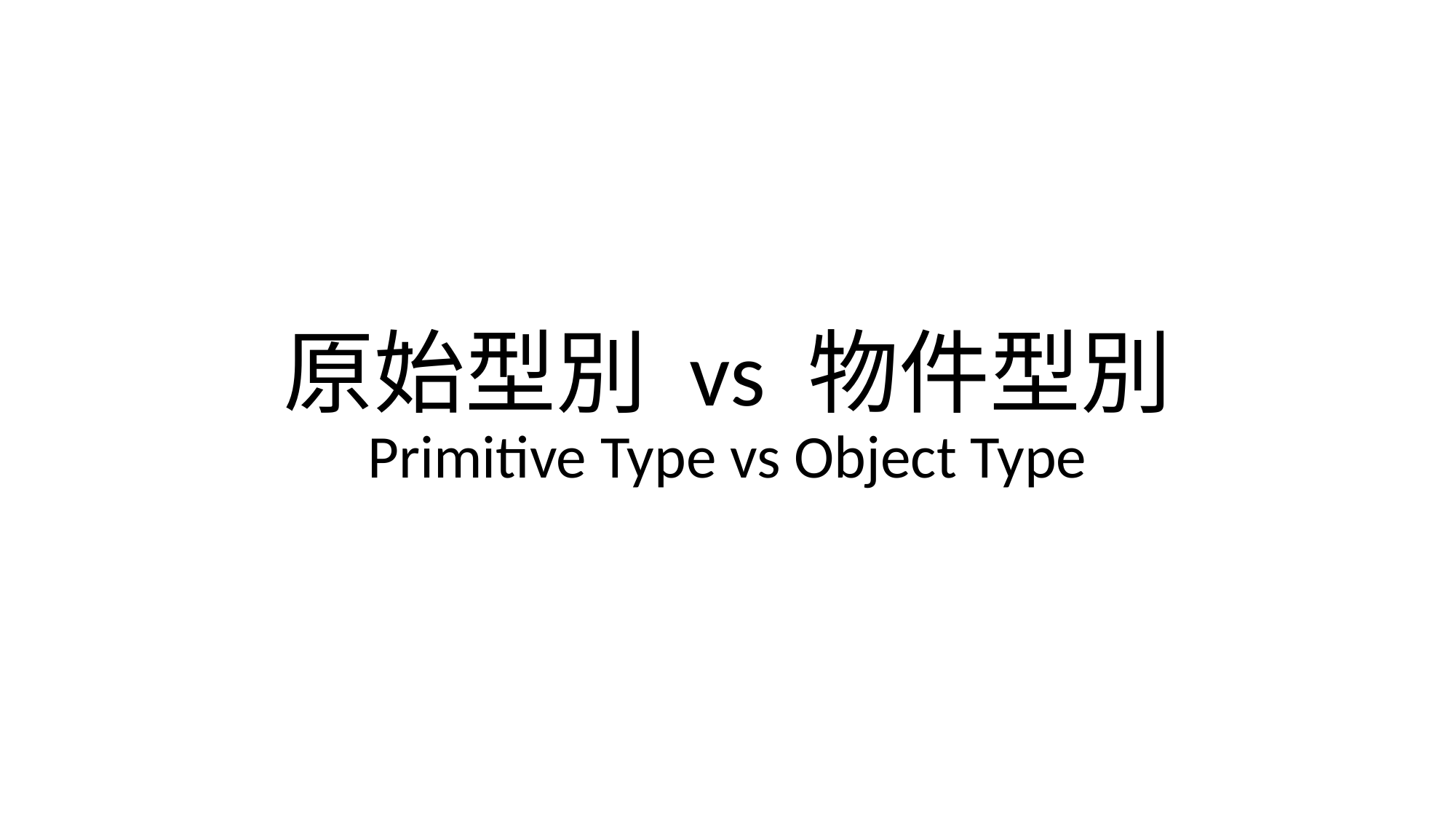

# 原始型別 vs 物件型別 Primitive Type vs Object Type